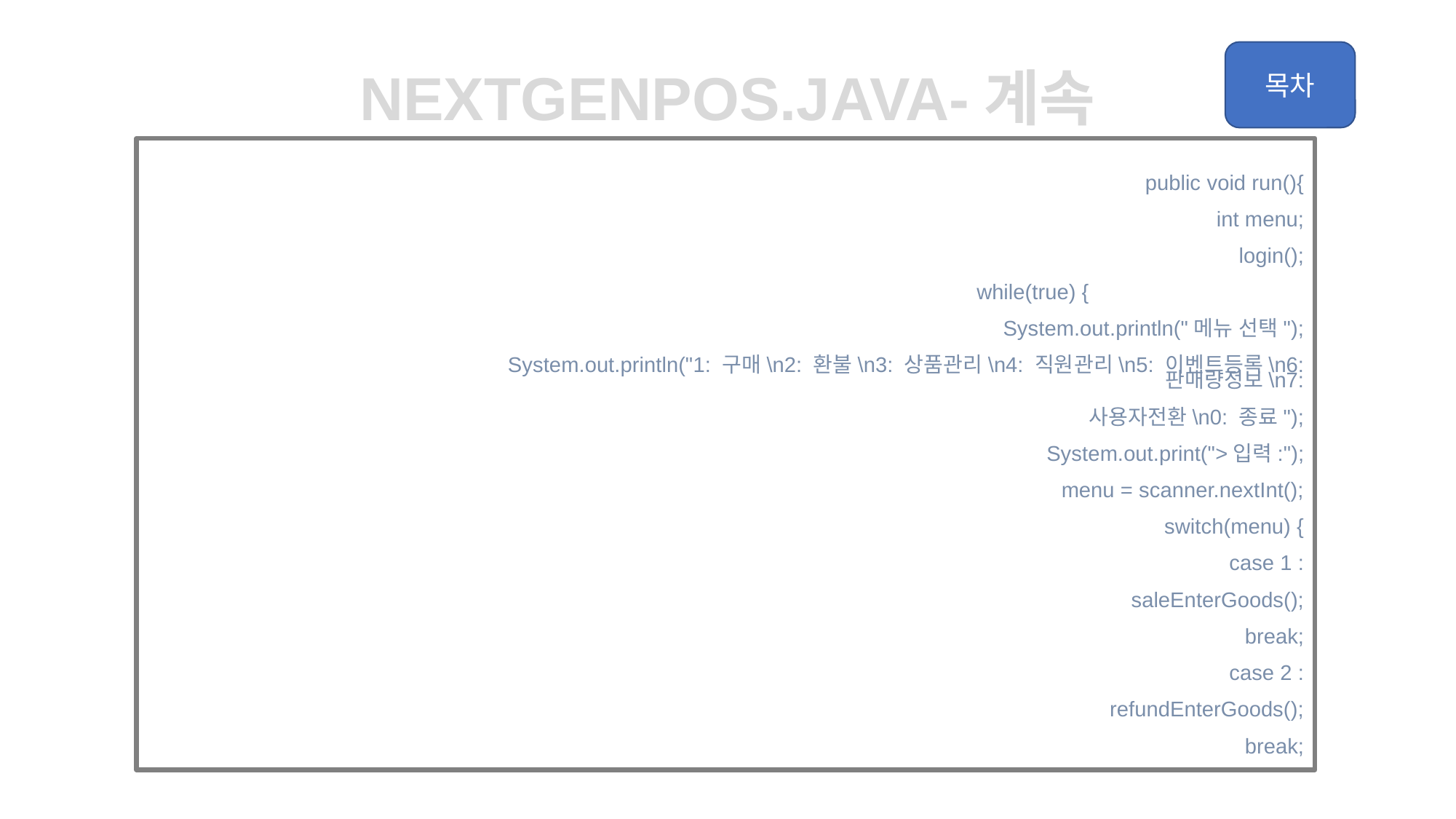

Nextgenpos.java-계속

	public void run(){
		int menu;
		login();
		while(true) {
			System.out.println("메뉴 선택");
			System.out.println("1: 구매\n2: 환불\n3: 상품관리\n4: 직원관리\n5: 이벤트등록\n6: 판매량정보\n7:
						 사용자전환\n0: 종료");
			System.out.print(">입력:");
			menu = scanner.nextInt();
			switch(menu) {
			case 1 :
				saleEnterGoods();
				break;
			case 2 :
				refundEnterGoods();
				break;